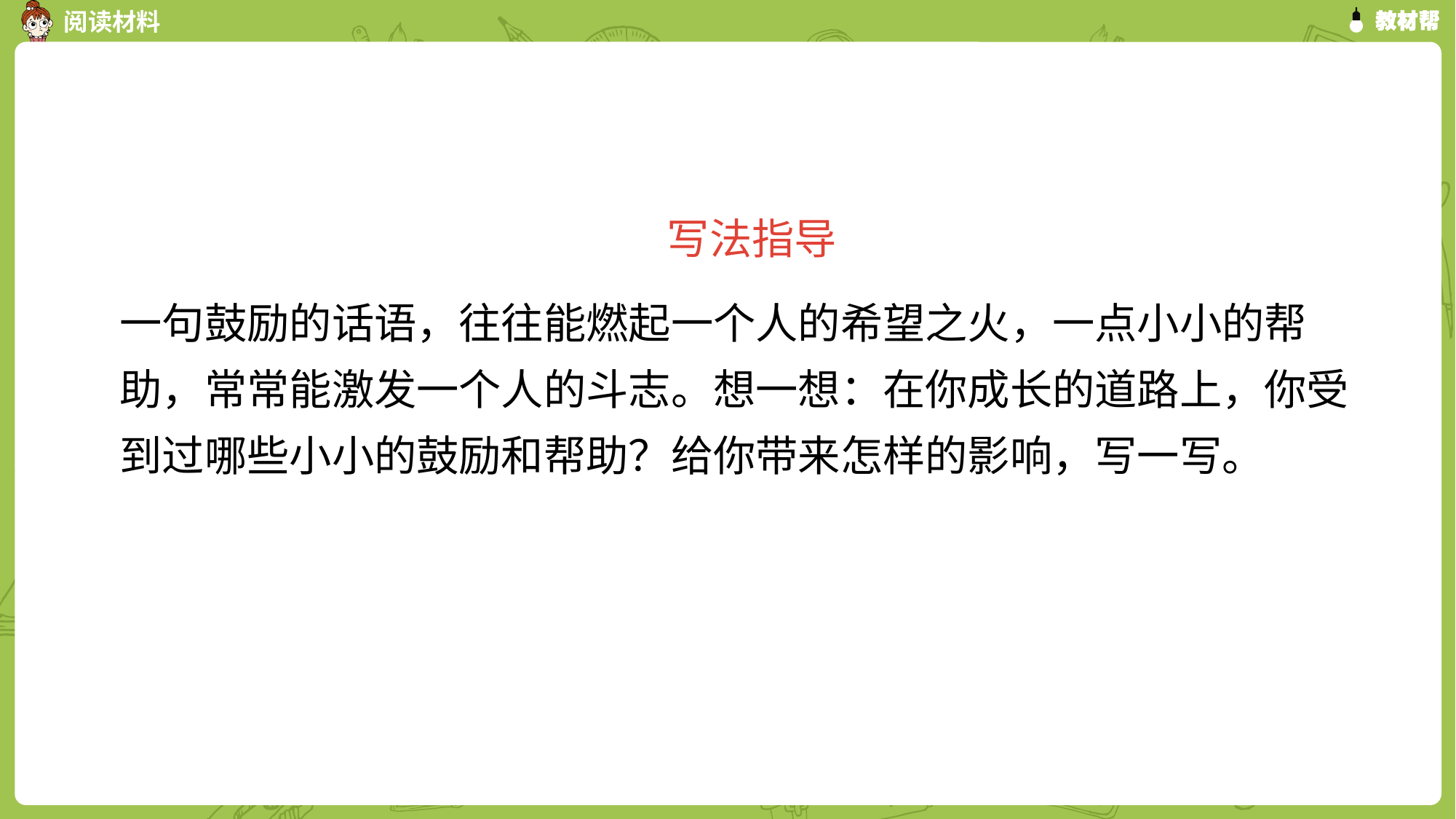

写法指导
一句鼓励的话语，往往能燃起一个人的希望之火，一点小小的帮助，常常能激发一个人的斗志。想一想：在你成长的道路上，你受到过哪些小小的鼓励和帮助？给你带来怎样的影响，写一写。